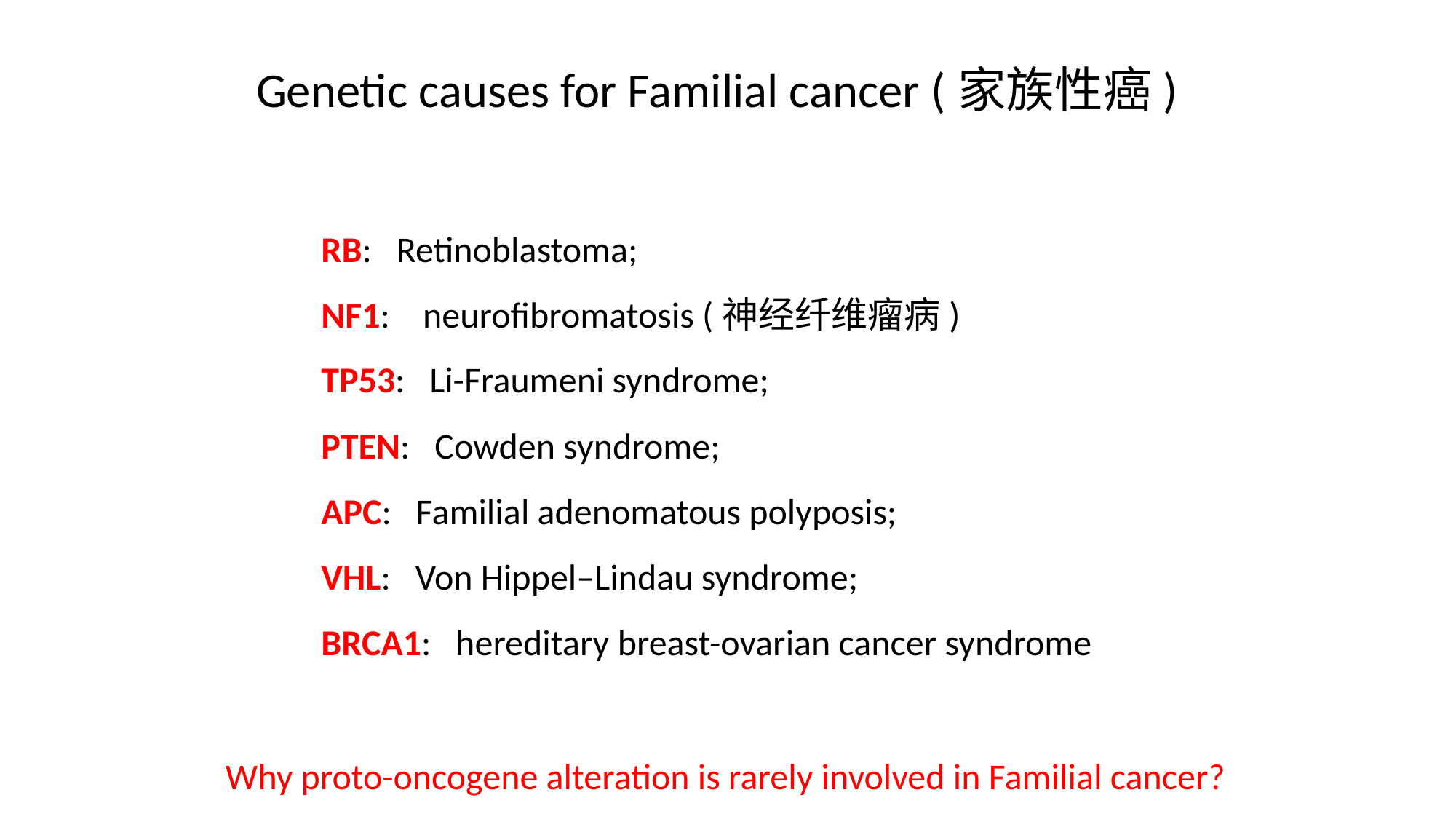

Genetic causes for Familial cancer (家族性癌)
RB:   Retinoblastoma;
NF1:    neurofibromatosis (神经纤维瘤病)
TP53:   Li-Fraumeni syndrome;
PTEN:   Cowden syndrome;
APC:   Familial adenomatous polyposis;
VHL:   Von Hippel–Lindau syndrome;
BRCA1:   hereditary breast-ovarian cancer syndrome
Why proto-oncogene alteration is rarely involved in Familial cancer?